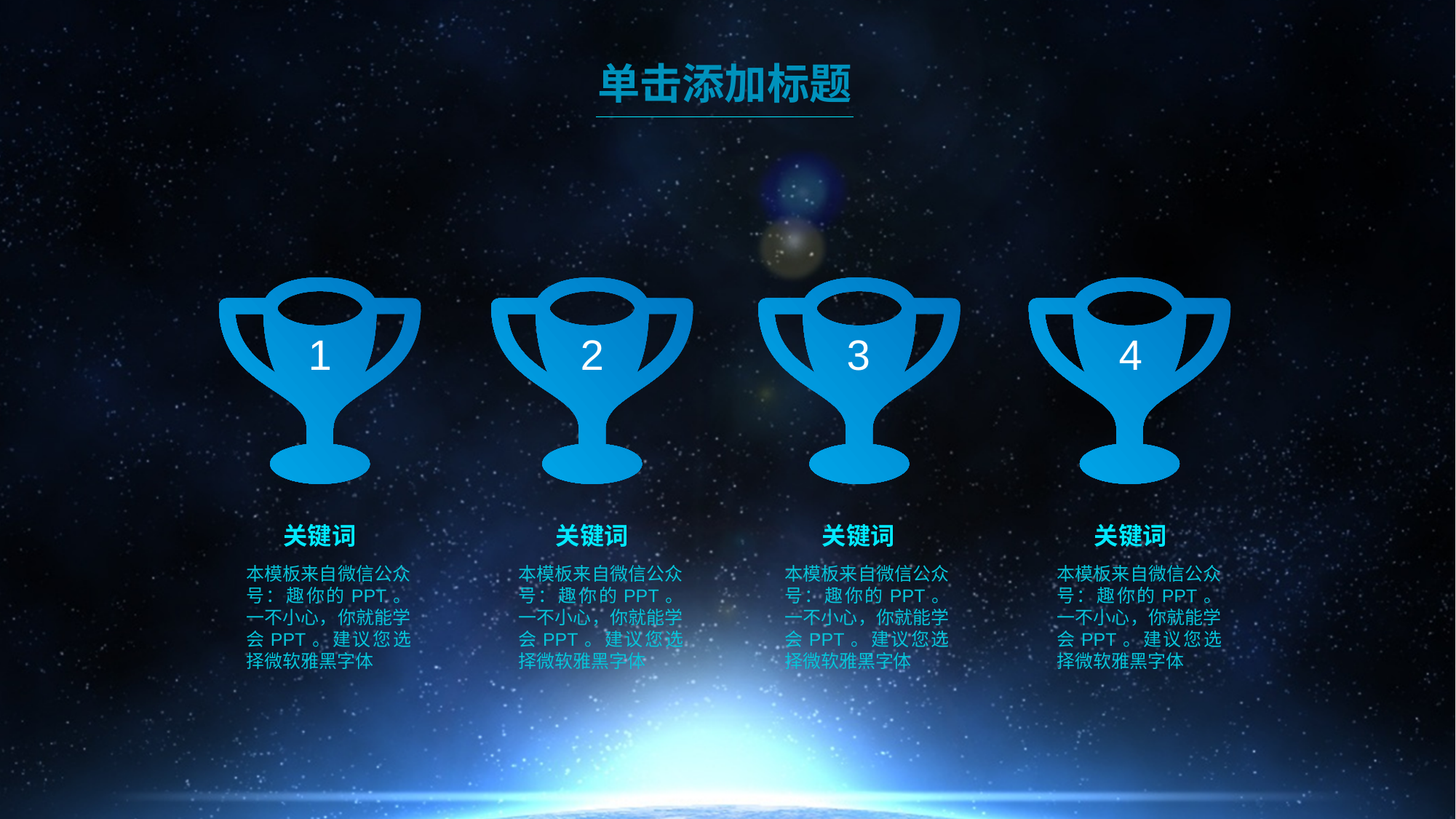

单击添加标题

1
2
3
4
关键词
本模板来自微信公众号：趣你的PPT。一不小心，你就能学会PPT。建议您选择微软雅黑字体
关键词
本模板来自微信公众号：趣你的PPT。一不小心，你就能学会PPT。建议您选择微软雅黑字体
关键词
本模板来自微信公众号：趣你的PPT。一不小心，你就能学会PPT。建议您选择微软雅黑字体
关键词
本模板来自微信公众号：趣你的PPT。一不小心，你就能学会PPT。建议您选择微软雅黑字体